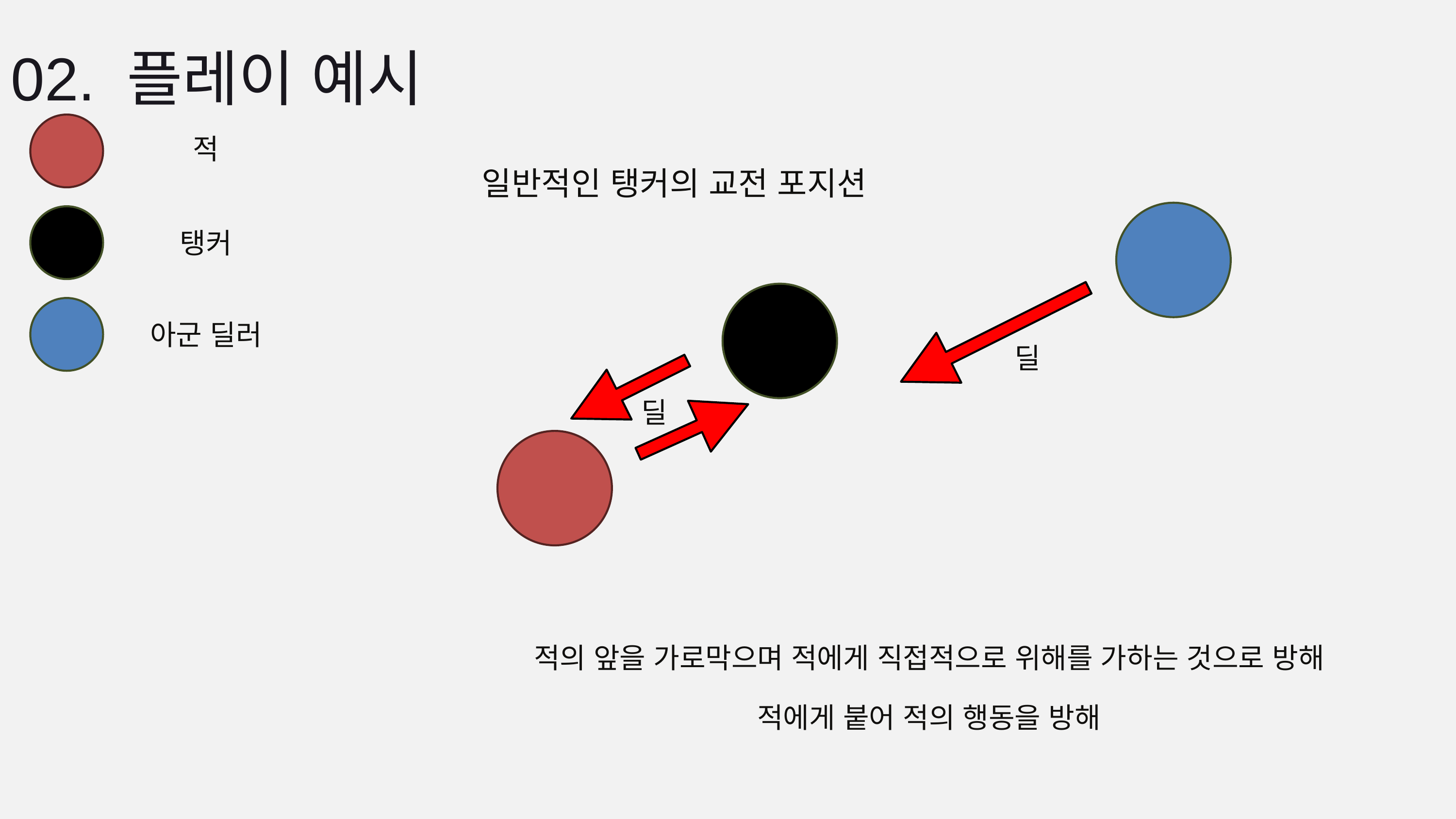

02. 플레이 예시

적
일반적인 탱커의 교전 포지션

딜
딜

탱커

아군 딜러

적의 앞을 가로막으며 적에게 직접적으로 위해를 가하는 것으로 방해

적에게 붙어 적의 행동을 방해